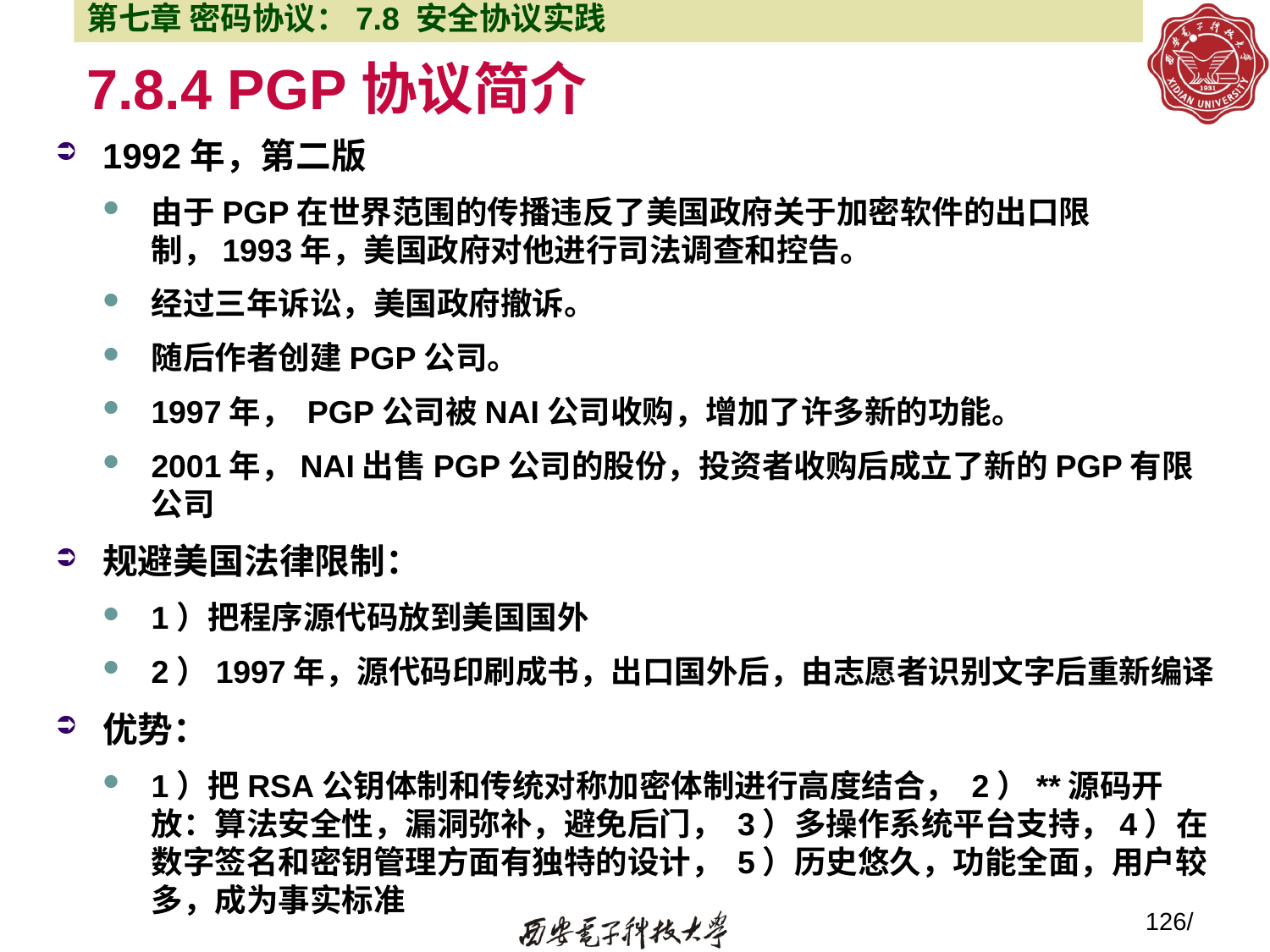

第七章 密码协议：7.8 安全协议实践
# 7.8.4 PGP协议简介
1992年，第二版
由于PGP在世界范围的传播违反了美国政府关于加密软件的出口限制，1993年，美国政府对他进行司法调查和控告。
经过三年诉讼，美国政府撤诉。
随后作者创建PGP公司。
1997年， PGP公司被NAI公司收购，增加了许多新的功能。
2001年，NAI出售PGP公司的股份，投资者收购后成立了新的PGP有限公司
规避美国法律限制：
1）把程序源代码放到美国国外
2）1997年，源代码印刷成书，出口国外后，由志愿者识别文字后重新编译
优势：
1）把RSA公钥体制和传统对称加密体制进行高度结合， 2）**源码开放：算法安全性，漏洞弥补，避免后门， 3）多操作系统平台支持，4）在数字签名和密钥管理方面有独特的设计， 5）历史悠久，功能全面，用户较多，成为事实标准
126/